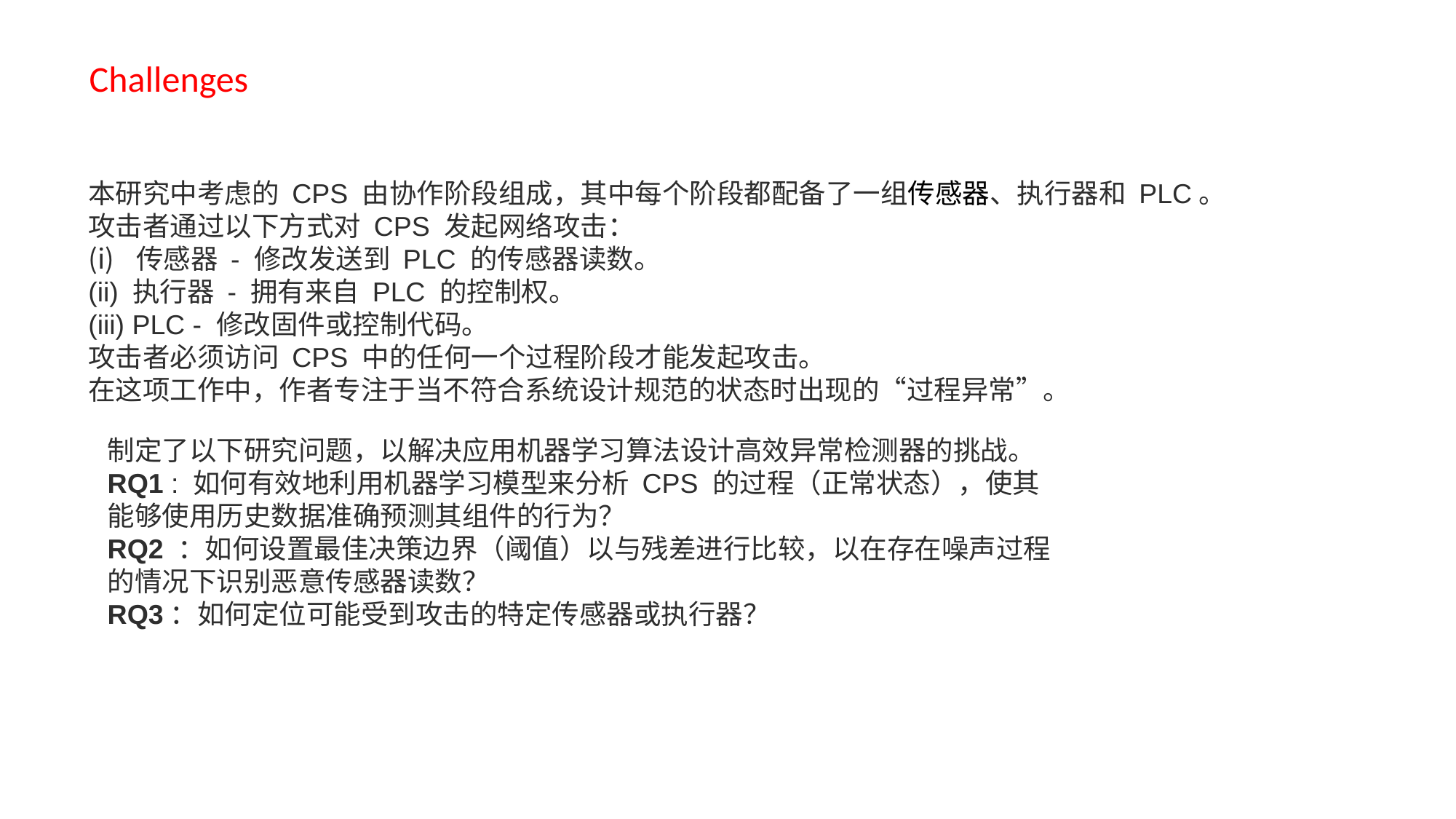

Challenges
本研究中考虑的 CPS 由协作阶段组成，其中每个阶段都配备了一组传感器、执行器和 PLC。
攻击者通过以下方式对 CPS 发起网络攻击：
传感器 - 修改发送到 PLC 的传感器读数。
(ii) 执行器 - 拥有来自 PLC 的控制权。
(iii) PLC - 修改固件或控制代码。
攻击者必须访问 CPS 中的任何一个过程阶段才能发起攻击。
在这项工作中，作者专注于当不符合系统设计规范的状态时出现的“过程异常”。
制定了以下研究问题，以解决应用机器学习算法设计高效异常检测器的挑战。RQ1 : 如何有效地利用机器学习模型来分析 CPS 的过程（正常状态），使其能够使用历史数据准确预测其组件的行为？
RQ2 ：如何设置最佳决策边界（阈值）以与残差进行比较，以在存在噪声过程的情况下识别恶意传感器读数？
RQ3：如何定位可能受到攻击的特定传感器或执行器？